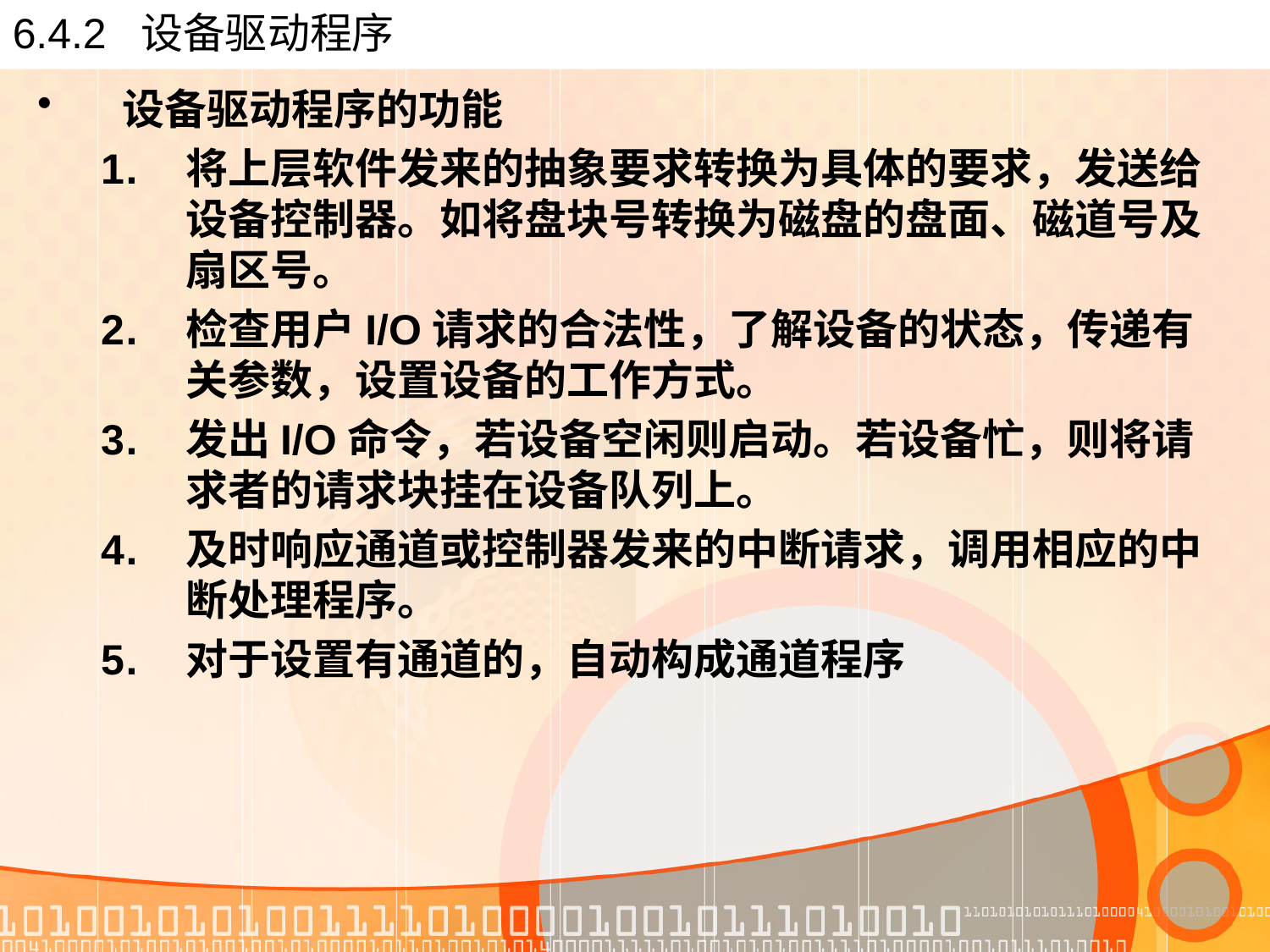

# 6.4.2  设备驱动程序
设备驱动程序的功能
将上层软件发来的抽象要求转换为具体的要求，发送给设备控制器。如将盘块号转换为磁盘的盘面、磁道号及扇区号。
检查用户I/O请求的合法性，了解设备的状态，传递有关参数，设置设备的工作方式。
发出I/O命令，若设备空闲则启动。若设备忙，则将请求者的请求块挂在设备队列上。
及时响应通道或控制器发来的中断请求，调用相应的中断处理程序。
对于设置有通道的，自动构成通道程序